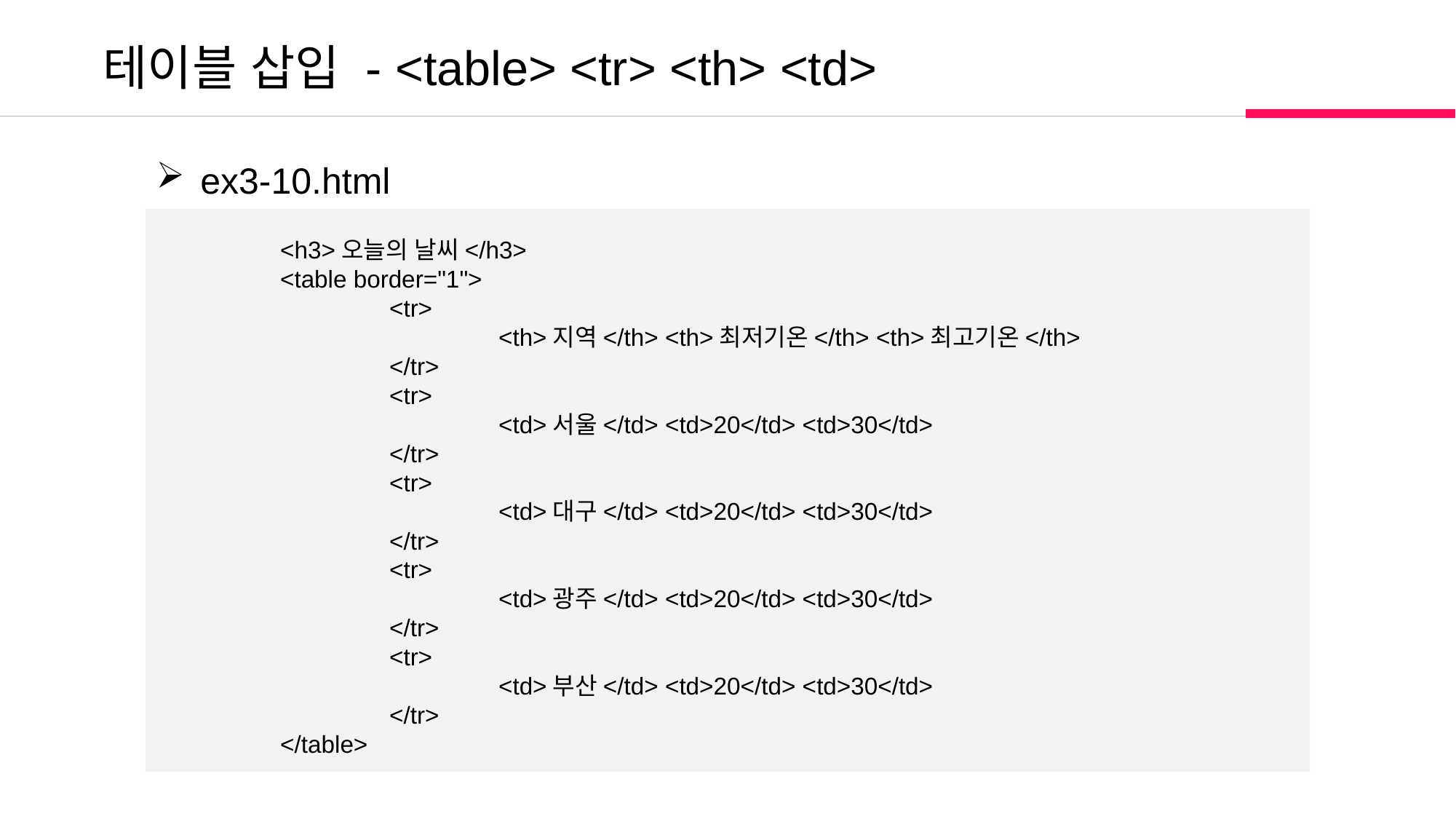

테이블 삽입 - <table> <tr> <th> <td>

 ex3-10.html
	<h3>오늘의 날씨</h3>
	<table border="1">
		<tr>
			<th>지역</th> <th>최저기온</th> <th>최고기온</th>
		</tr>
		<tr>
			<td>서울</td> <td>20</td> <td>30</td>
		</tr>
		<tr>
			<td>대구</td> <td>20</td> <td>30</td>
		</tr>
		<tr>
			<td>광주</td> <td>20</td> <td>30</td>
		</tr>
		<tr>
			<td>부산</td> <td>20</td> <td>30</td>
		</tr>
	</table>